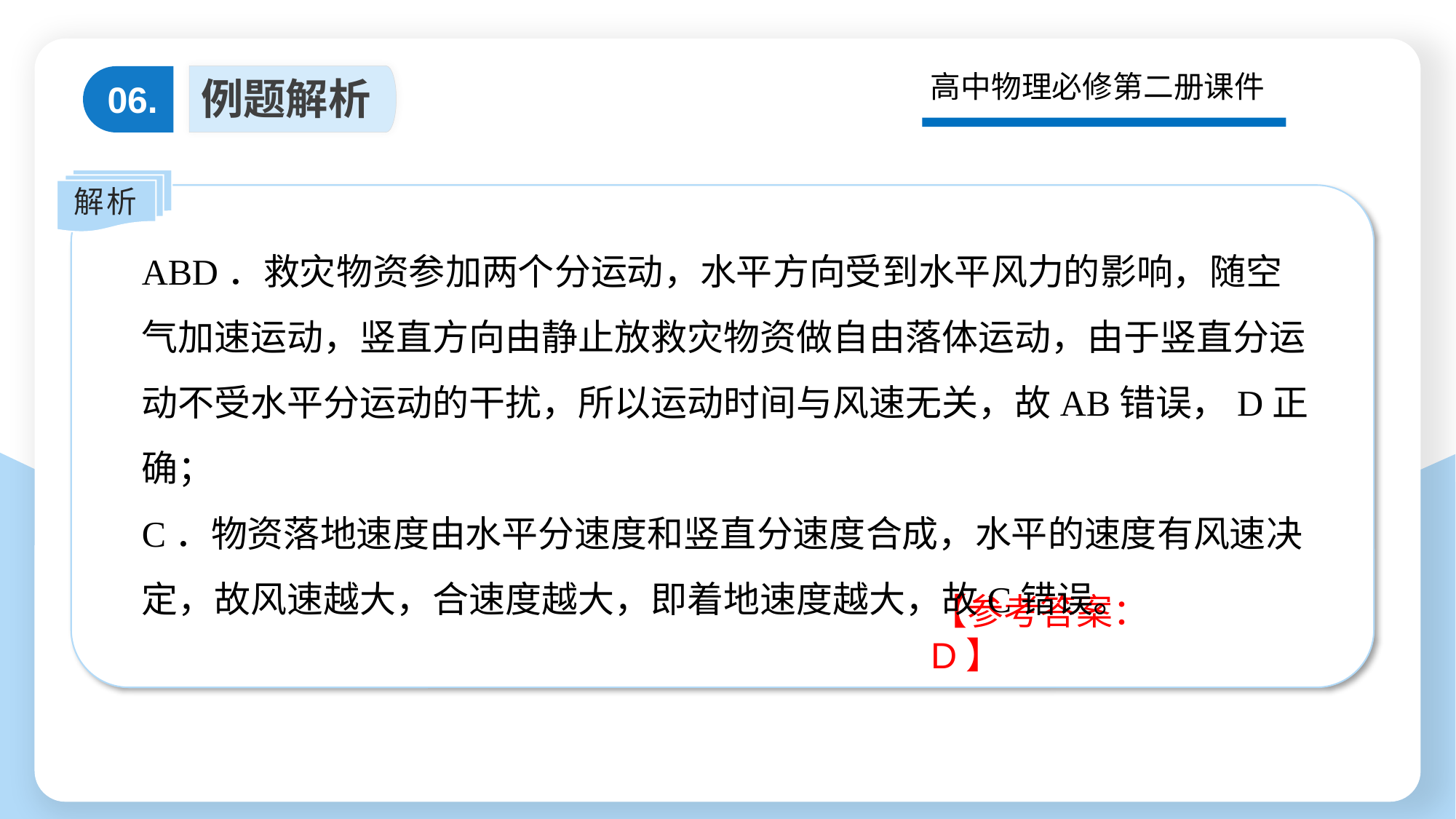

高中物理必修第二册课件

例题解析
06.

解析

ABD．救灾物资参加两个分运动，水平方向受到水平风力的影响，随空气加速运动，竖直方向由静止放救灾物资做自由落体运动，由于竖直分运动不受水平分运动的干扰，所以运动时间与风速无关，故AB错误，D正确；
C．物资落地速度由水平分速度和竖直分速度合成，水平的速度有风速决定，故风速越大，合速度越大，即着地速度越大，故C错误。
【参考答案：D】